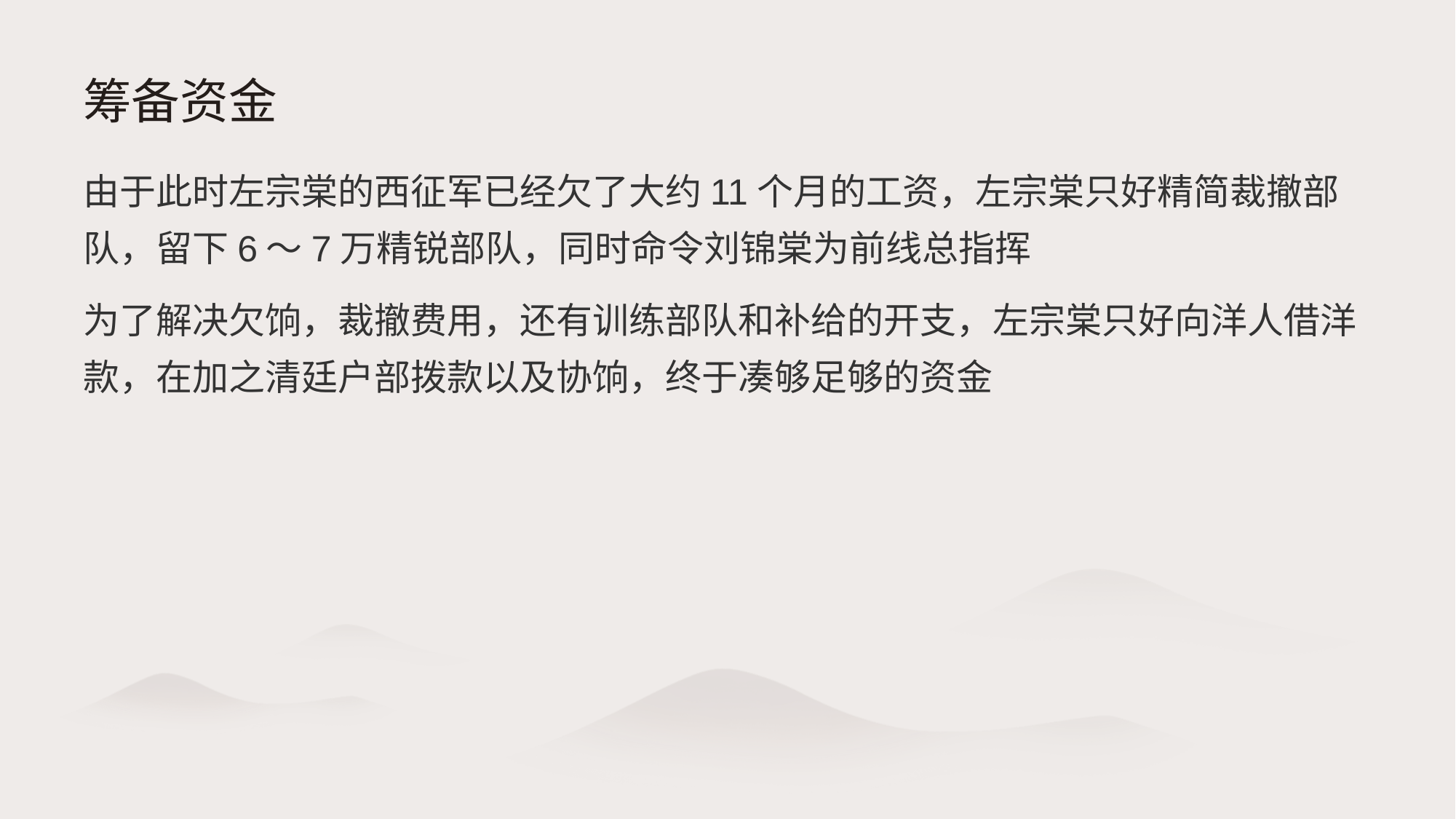

# 筹备资金
由于此时左宗棠的西征军已经欠了大约11个月的工资，左宗棠只好精简裁撤部队，留下6～7万精锐部队，同时命令刘锦棠为前线总指挥
为了解决欠饷，裁撤费用，还有训练部队和补给的开支，左宗棠只好向洋人借洋款，在加之清廷户部拨款以及协饷，终于凑够足够的资金